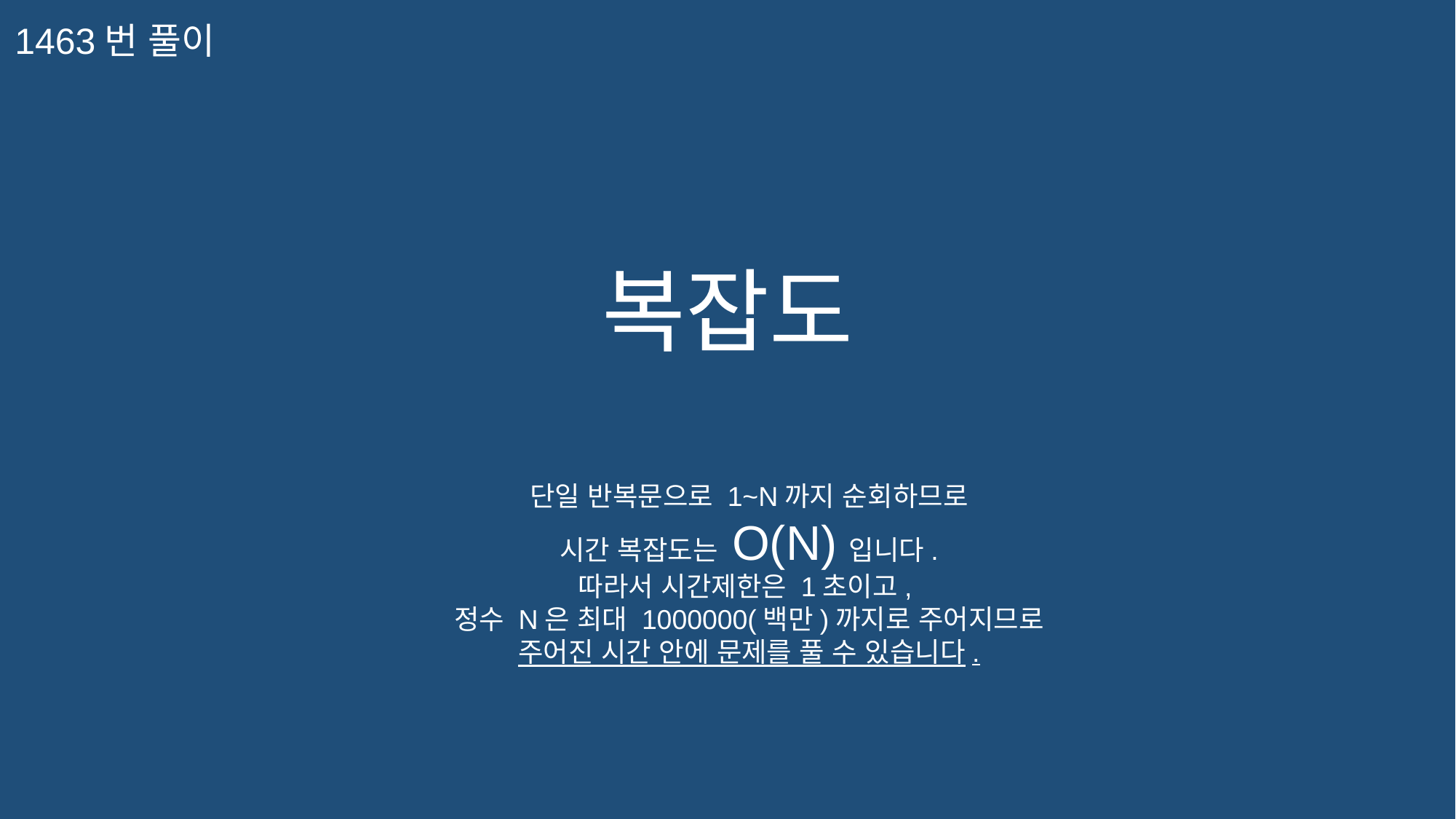

1463번 풀이
복잡도
단일 반복문으로 1~N까지 순회하므로
시간 복잡도는 O(N)입니다.
따라서 시간제한은 1초이고,
정수 N은 최대 1000000(백만)까지로 주어지므로
주어진 시간 안에 문제를 풀 수 있습니다.